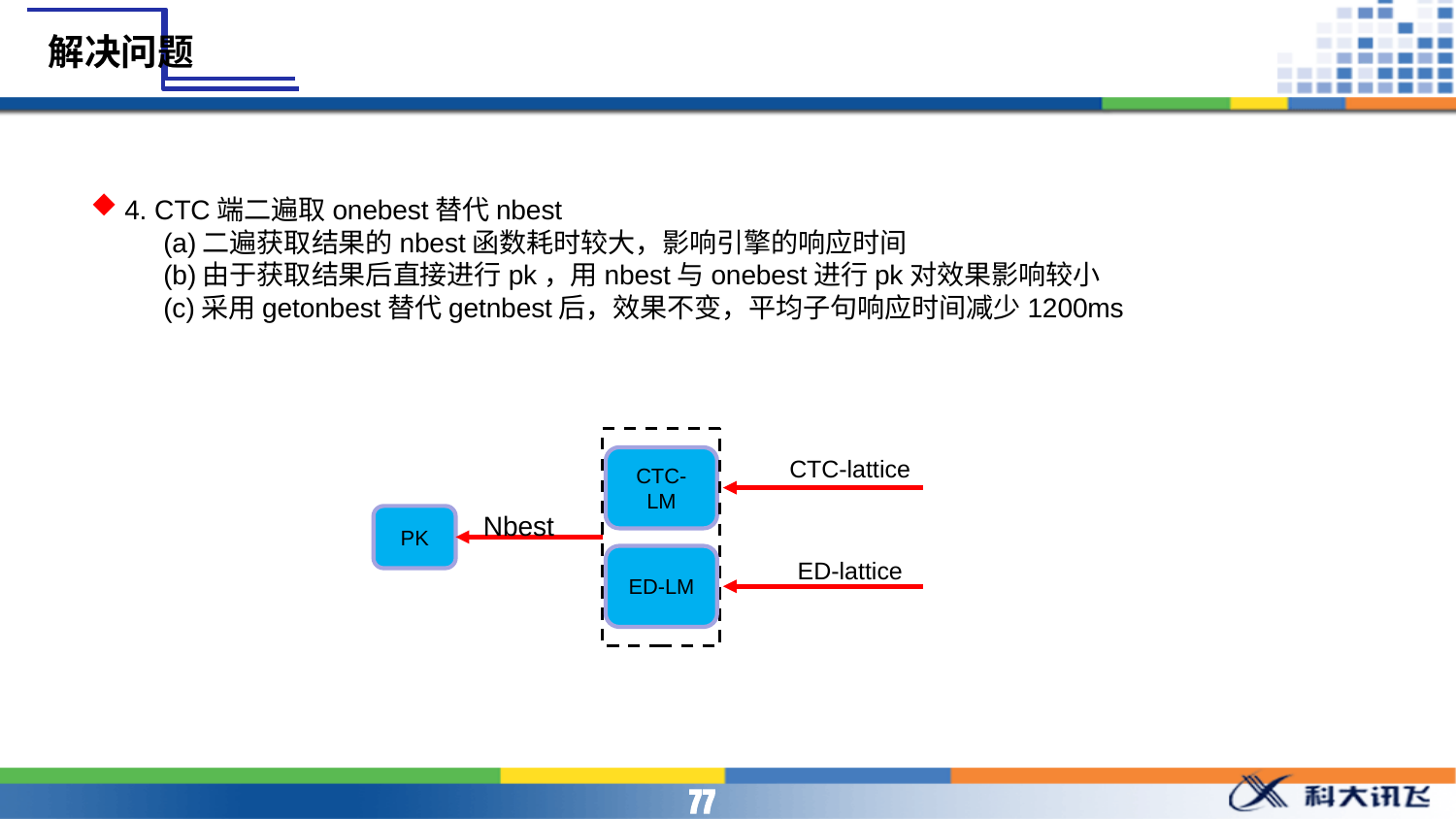

解决问题

4. CTC端二遍取onebest替代nbest
(a)二遍获取结果的nbest函数耗时较大，影响引擎的响应时间
(b)由于获取结果后直接进行pk，用nbest与onebest进行pk对效果影响较小
(c)采用getonbest替代getnbest后，效果不变，平均子句响应时间减少1200ms

CTC-LM
PK
ED-LM
CTC-lattice
Nbest
ED-lattice